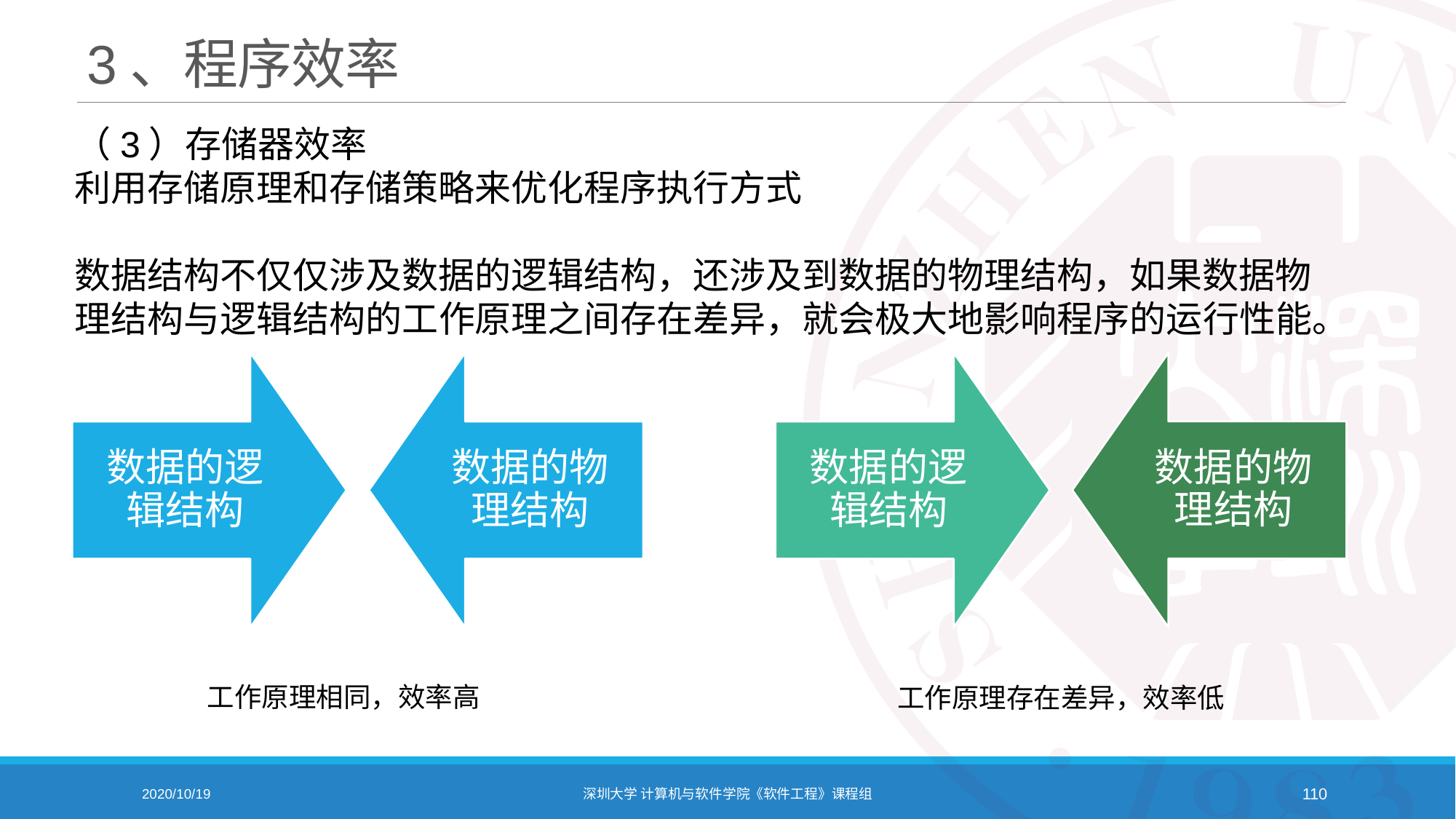

# 3、程序效率
（3）存储器效率
利用存储原理和存储策略来优化程序执行方式

数据结构不仅仅涉及数据的逻辑结构，还涉及到数据的物理结构，如果数据物理结构与逻辑结构的工作原理之间存在差异，就会极大地影响程序的运行性能。

数据的逻辑结构
数据的物理结构
数据的逻辑结构
数据的物理结构
工作原理相同，效率高
工作原理存在差异，效率低
2020/10/19
深圳大学 计算机与软件学院《软件工程》课程组
110